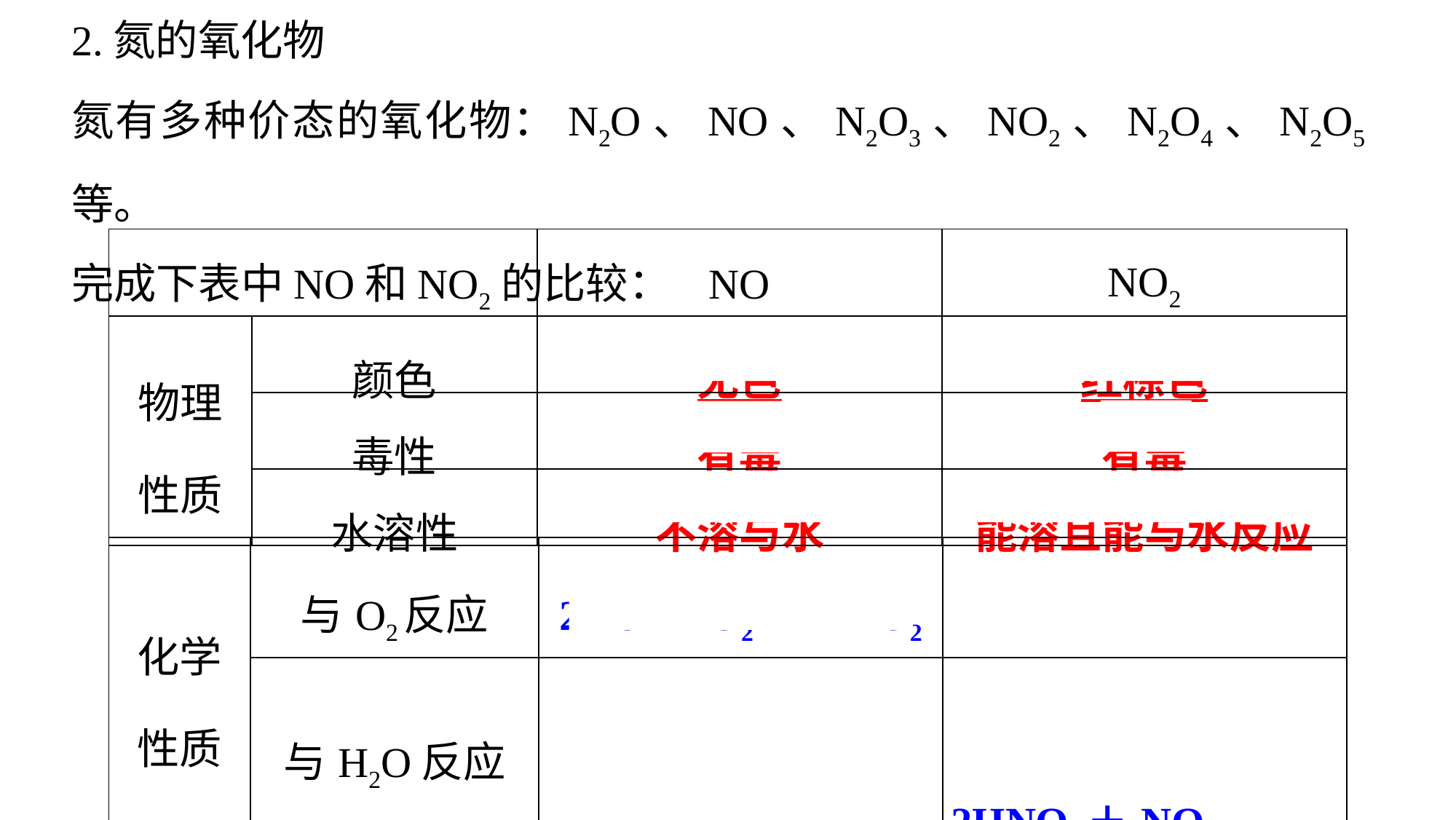

2.氮的氧化物
氮有多种价态的氧化物：N2O、NO、N2O3、NO2、N2O4、N2O5等。
完成下表中NO和NO2的比较：
|  |  | NO | NO2 |
| --- | --- | --- | --- |
| 物理性质 | 颜色 | 无色 | 红棕色 |
|  | 毒性 | 有毒 | 有毒 |
|  | 水溶性 | 不溶与水 | 能溶且能与水反应 |

| 化学性质 | 与O2反应 | 2NO＋O2===2NO2 |  |
| --- | --- | --- | --- |
|  | 与H2O反应 |  | 3NO2＋H2O=== 2HNO3＋NO |